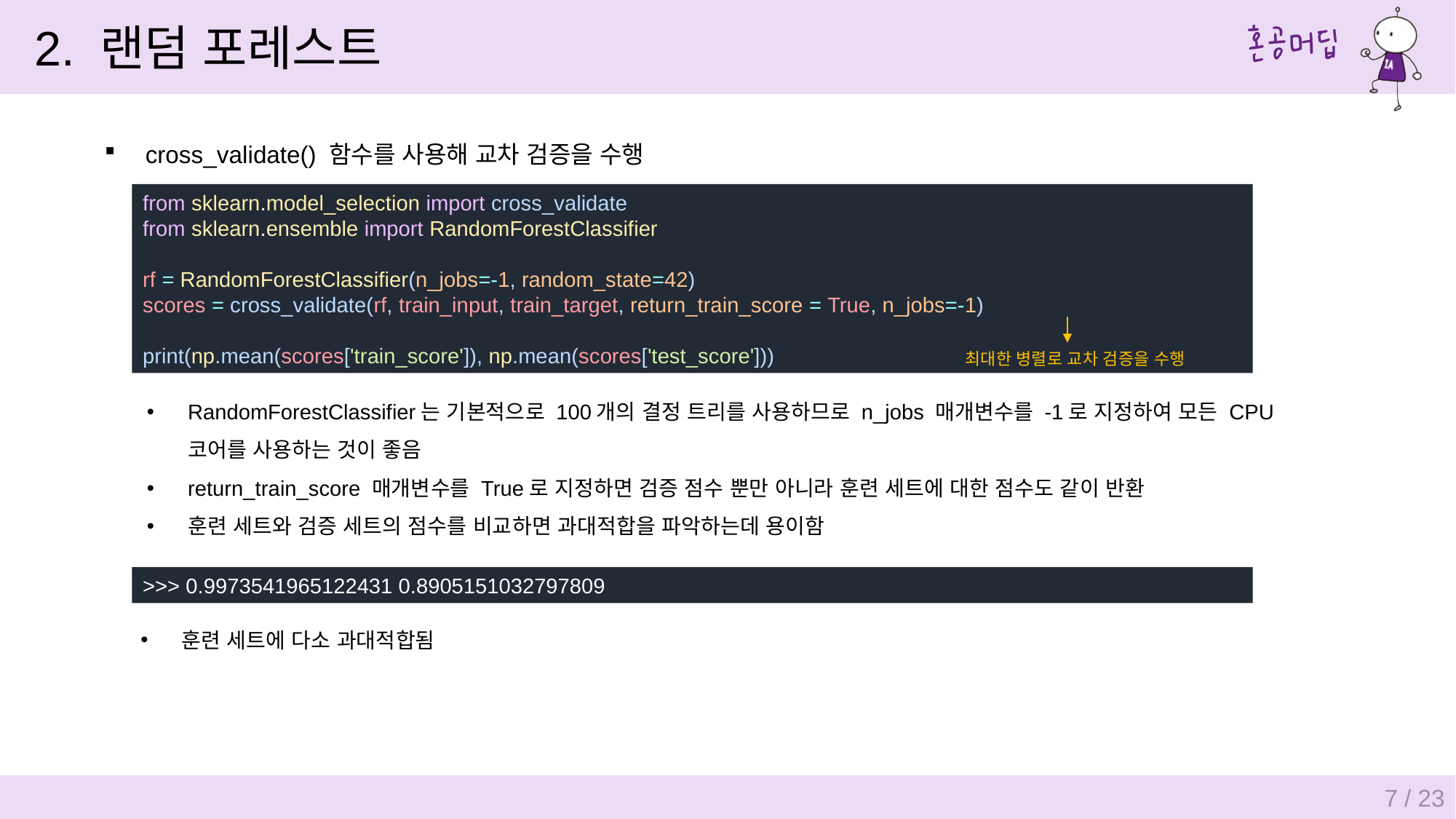

2. 랜덤 포레스트
cross_validate() 함수를 사용해 교차 검증을 수행
from sklearn.model_selection import cross_validate
from sklearn.ensemble import RandomForestClassifier
rf = RandomForestClassifier(n_jobs=-1, random_state=42)
scores = cross_validate(rf, train_input, train_target, return_train_score = True, n_jobs=-1)

print(np.mean(scores['train_score']), np.mean(scores['test_score']))
최대한 병렬로 교차 검증을 수행
RandomForestClassifier는 기본적으로 100개의 결정 트리를 사용하므로 n_jobs 매개변수를 -1로 지정하여 모든 CPU
코어를 사용하는 것이 좋음
return_train_score 매개변수를 True로 지정하면 검증 점수 뿐만 아니라 훈련 세트에 대한 점수도 같이 반환
훈련 세트와 검증 세트의 점수를 비교하면 과대적합을 파악하는데 용이함
>>> 0.9973541965122431 0.8905151032797809
훈련 세트에 다소 과대적합됨
7 / 23